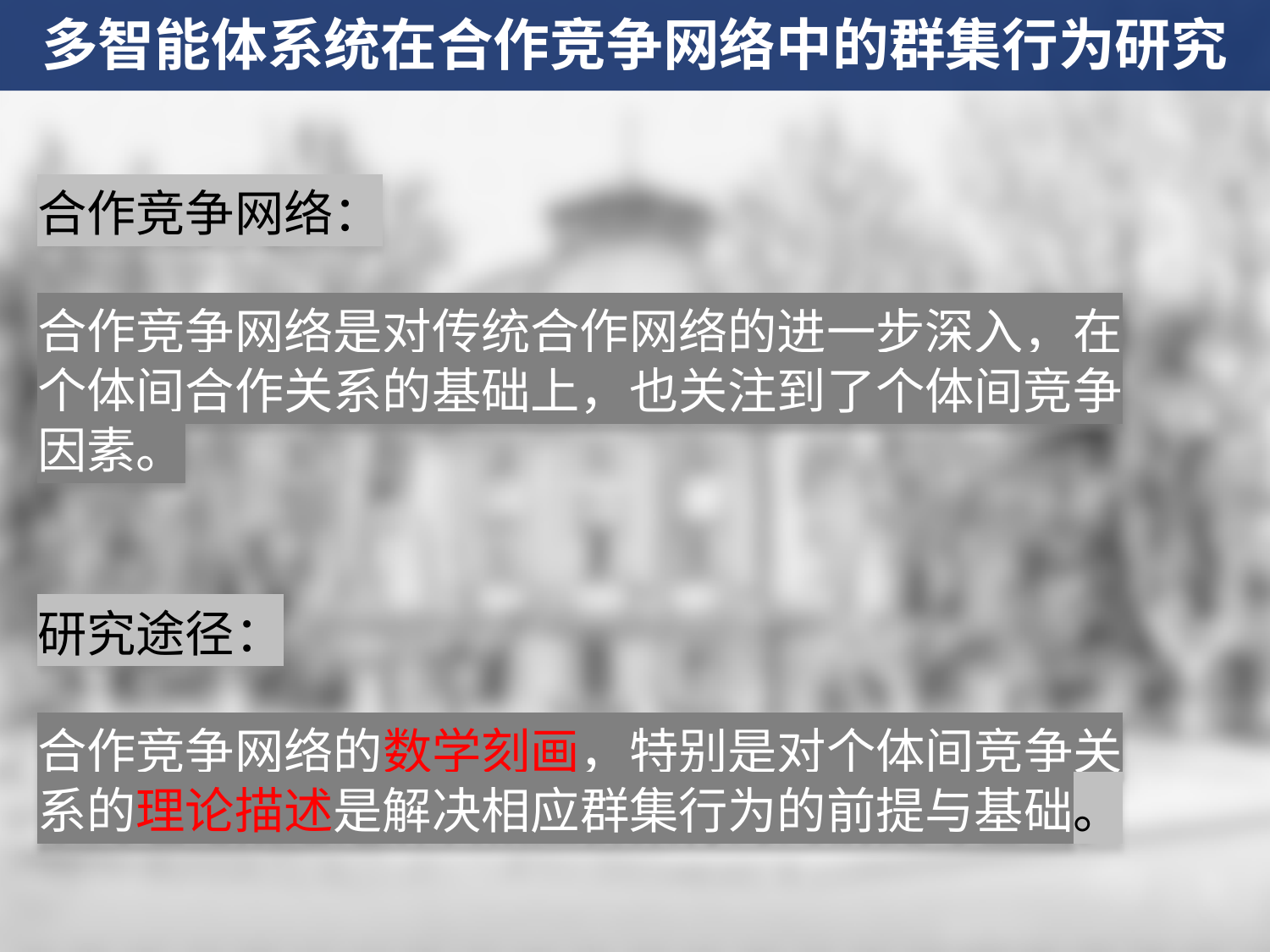

多智能体系统在合作竞争网络中的群集行为研究
合作竞争网络：

合作竞争网络是对传统合作网络的进一步深入，在个体间合作关系的基础上，也关注到了个体间竞争因素。
研究途径：

合作竞争网络的数学刻画，特别是对个体间竞争关系的理论描述是解决相应群集行为的前提与基础。